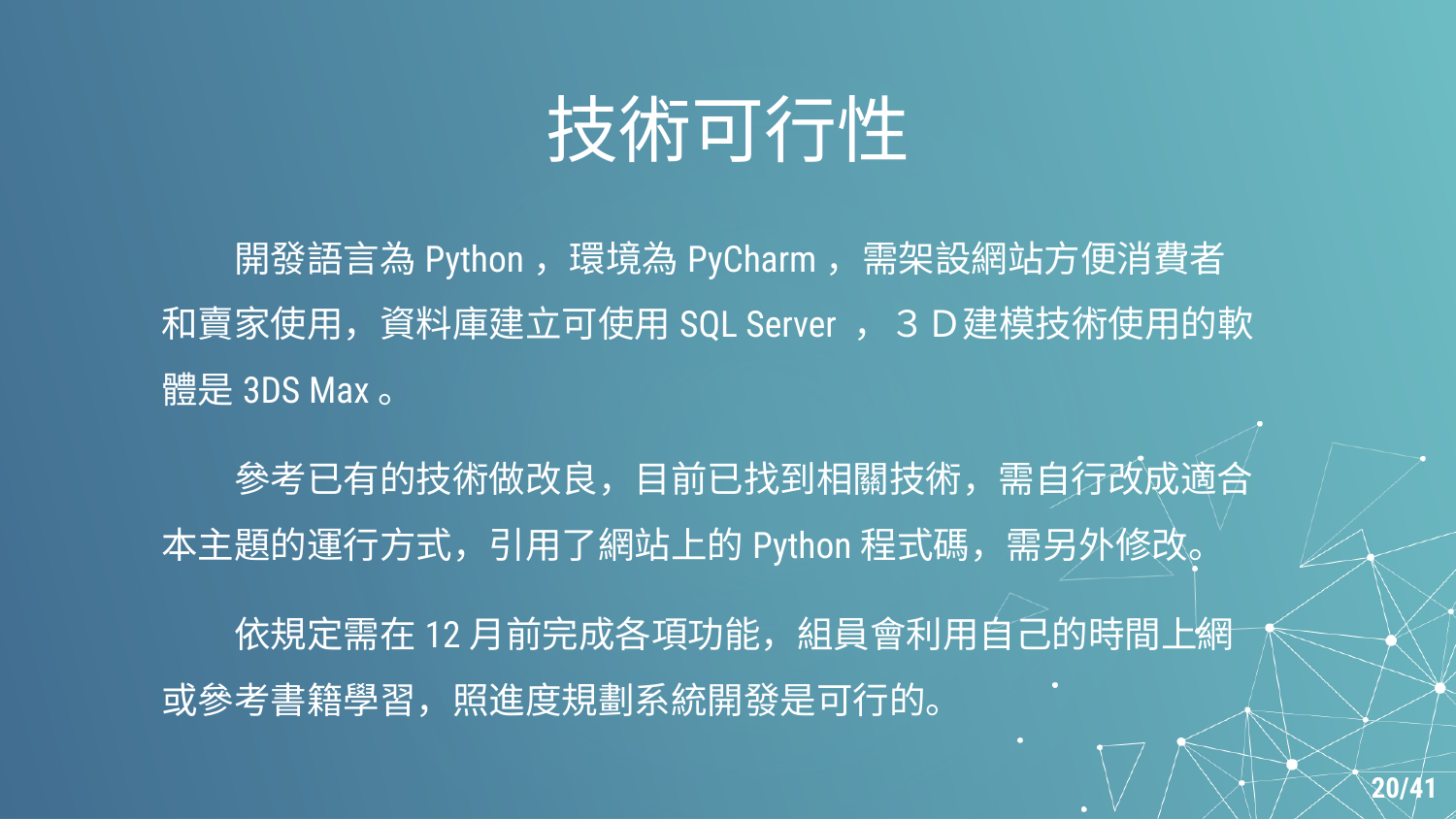

# 技術可行性
開發語言為Python，環境為PyCharm，需架設網站方便消費者和賣家使用，資料庫建立可使用SQL Server ，３Ｄ建模技術使用的軟體是3DS Max。
參考已有的技術做改良，目前已找到相關技術，需自行改成適合本主題的運行方式，引用了網站上的Python程式碼，需另外修改。
依規定需在12月前完成各項功能，組員會利用自己的時間上網或參考書籍學習，照進度規劃系統開發是可行的。
20/41